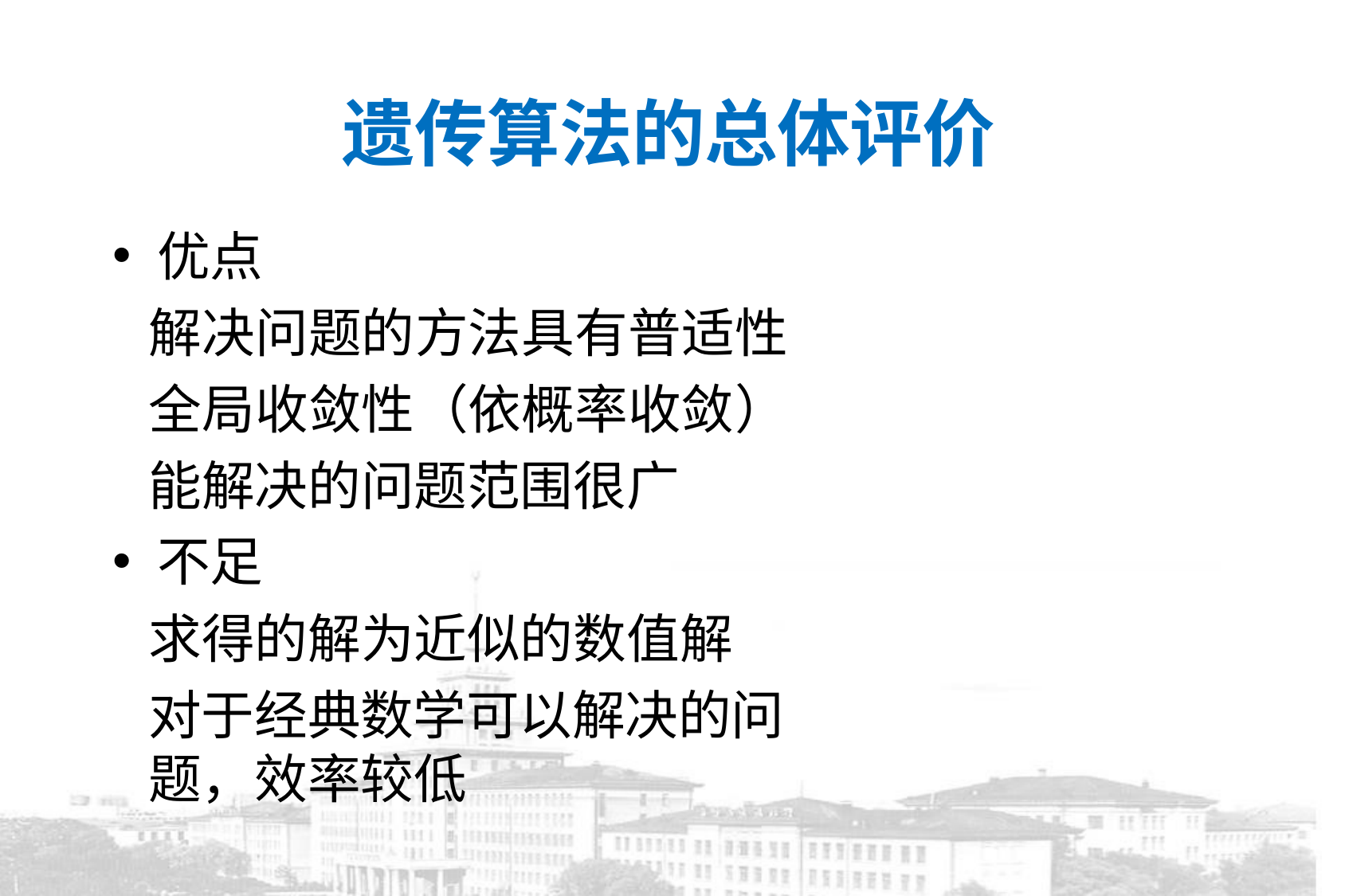

# 遗传算法的总体评价
优点
解决问题的方法具有普适性全局收敛性（依概率收敛）能解决的问题范围很广
不足
求得的解为近似的数值解
对于经典数学可以解决的问题，效率较低